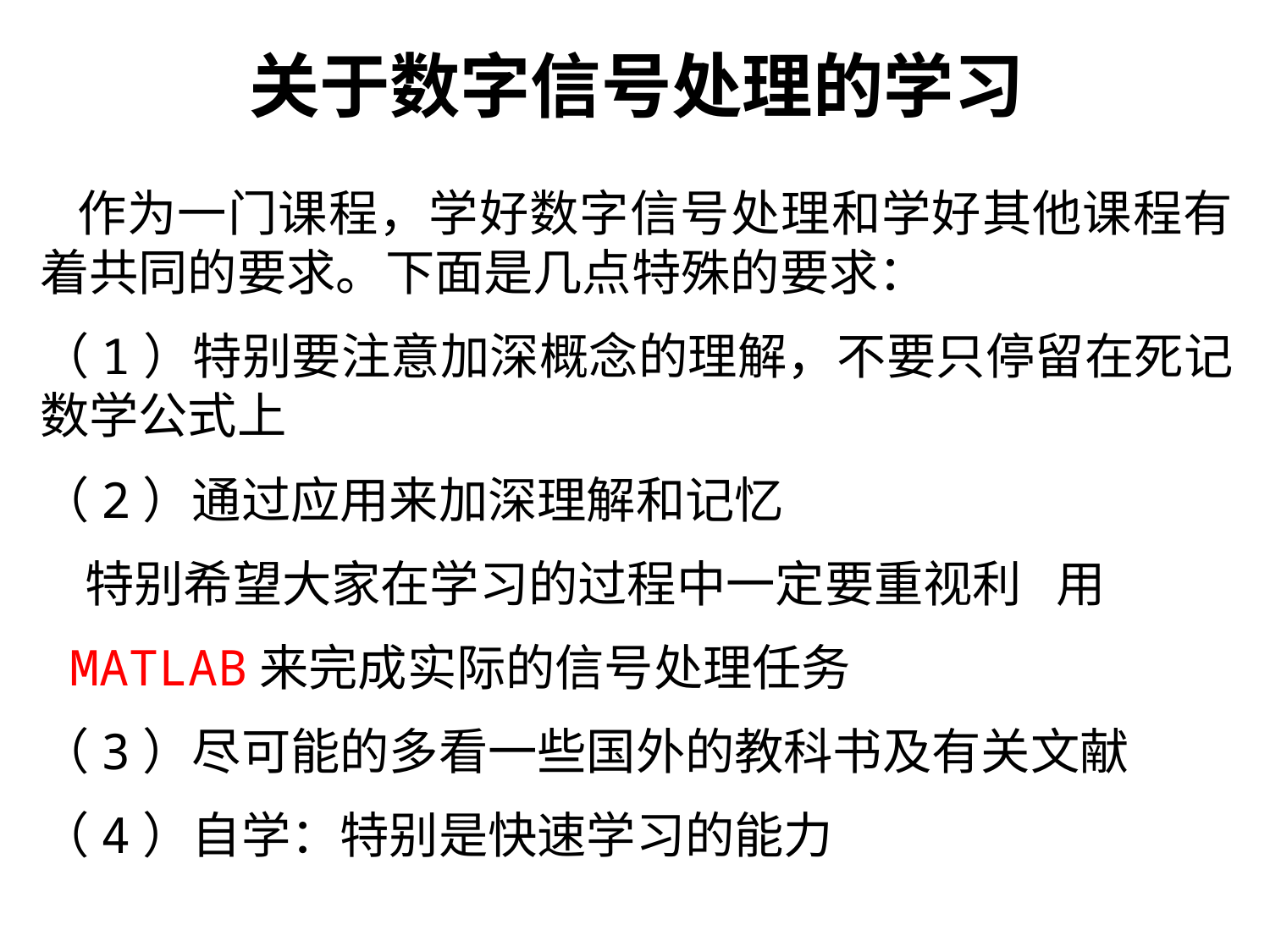

关于数字信号处理的学习
  作为一门课程，学好数字信号处理和学好其他课程有着共同的要求。下面是几点特殊的要求：
（1）特别要注意加深概念的理解，不要只停留在死记数学公式上
（2）通过应用来加深理解和记忆
   特别希望大家在学习的过程中一定要重视利	用
 MATLAB来完成实际的信号处理任务
（3）尽可能的多看一些国外的教科书及有关文献
（4）自学：特别是快速学习的能力